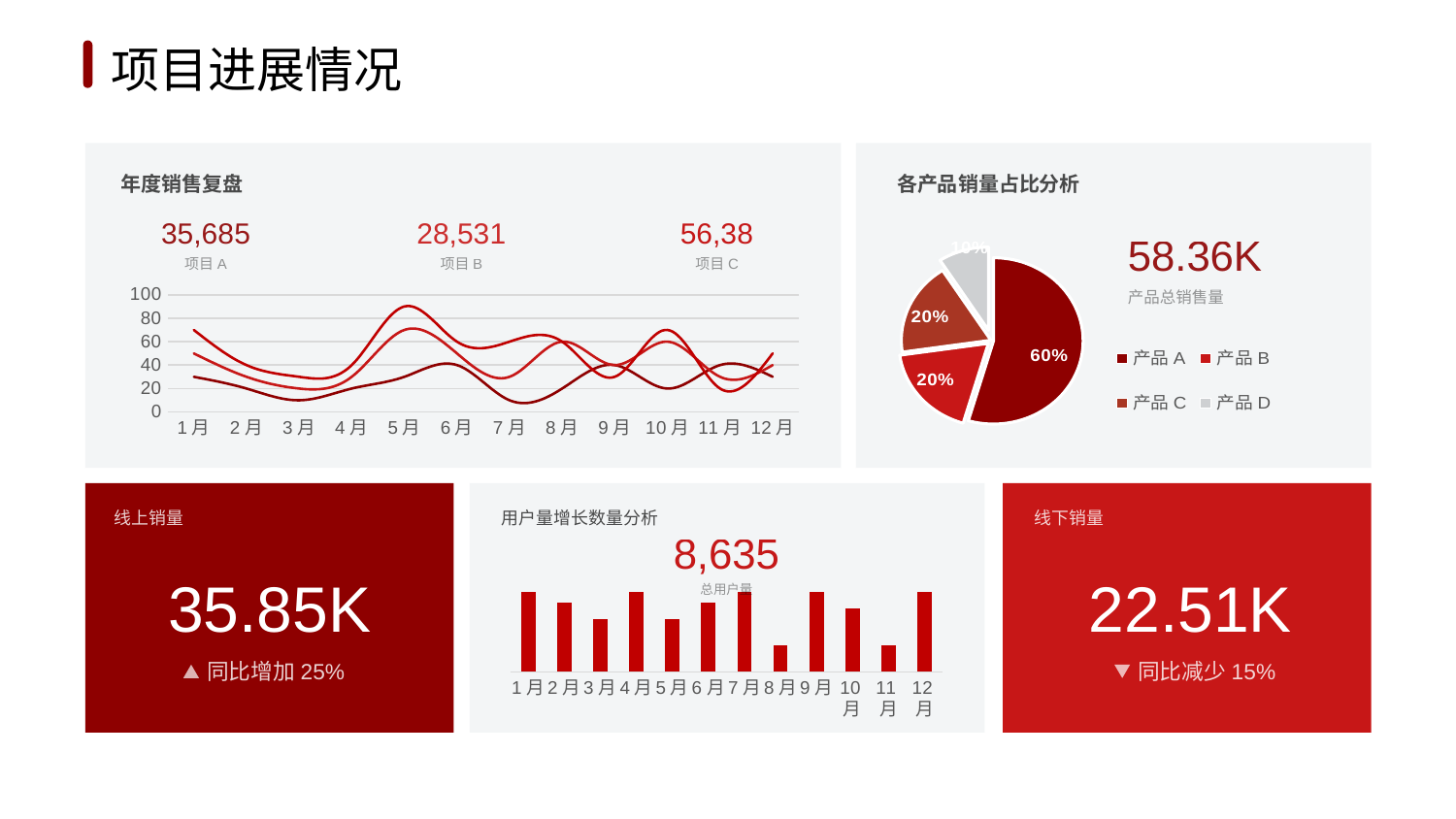

1
2
3
4
5
6
项目进展情况

年度销售复盘
各产品销量占比分析
35,685
28,531
56,38

### Chart

| Category | Page by view |
|---|---|
| 产品A | 0.6 |
| 产品B | 0.2 |
| 产品C | 0.2 |
| 产品D | 0.1 |
58.36K
项目A
项目B
项目C

### Chart

| Category | 列1 | 列2 | 列3 |
|---|---|---|---|
| 1月 | 30.0 | 50.0 | 70.0 |
| 2月 | 20.0 | 30.0 | 40.0 |
| 3月 | 10.0 | 20.0 | 30.0 |
| 4月 | 20.0 | 30.0 | 40.0 |
| 5月 | 30.0 | 70.0 | 90.0 |
| 6月 | 40.0 | 50.0 | 60.0 |
| 7月 | 10.0 | 30.0 | 60.0 |
| 8月 | 20.0 | 60.0 | 60.0 |
| 9月 | 40.0 | 40.0 | 30.0 |
| 10月 | 20.0 | 60.0 | 70.0 |
| 11月 | 40.0 | 30.0 | 20.0 |
| 12月 | 30.0 | 40.0 | 50.0 |
产品总销售量

线上销量
用户量增长数量分析
线下销量
8,635
35.85K
22.51K

### Chart

| Category | Series 1 |
|---|---|
| 1月 | 30.0 |
| 2月 | 26.0 |
| 3月 | 20.0 |
| 4月 | 30.0 |
| 5月 | 20.0 |
| 6月 | 26.0 |
| 7月 | 30.0 |
| 8月 | 10.0 |
| 9月 | 30.0 |
| 10月 | 24.0 |
| 11月 | 10.0 |
| 12月 | 30.0 |
总用户量
同比增加25%

同比减少15%